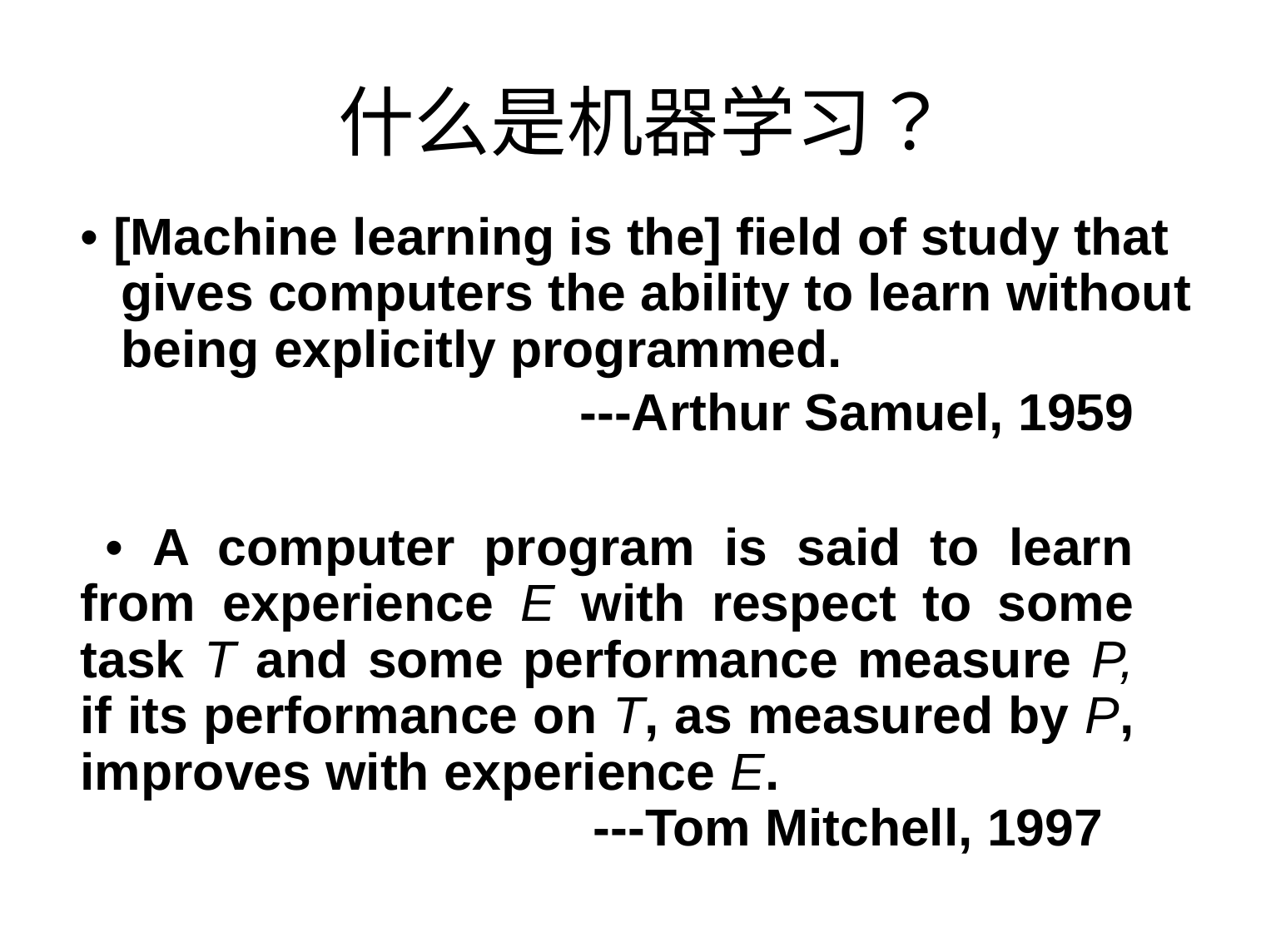

什么是机器学习？
• [Machine learning is the] field of study that gives computers the ability to learn without being explicitly programmed.
---Arthur Samuel, 1959

• A computer program is said to learn from experience E with respect to some task T and some performance measure P, if its performance on T, as measured by P, improves with experience E.
---Tom Mitchell, 1997